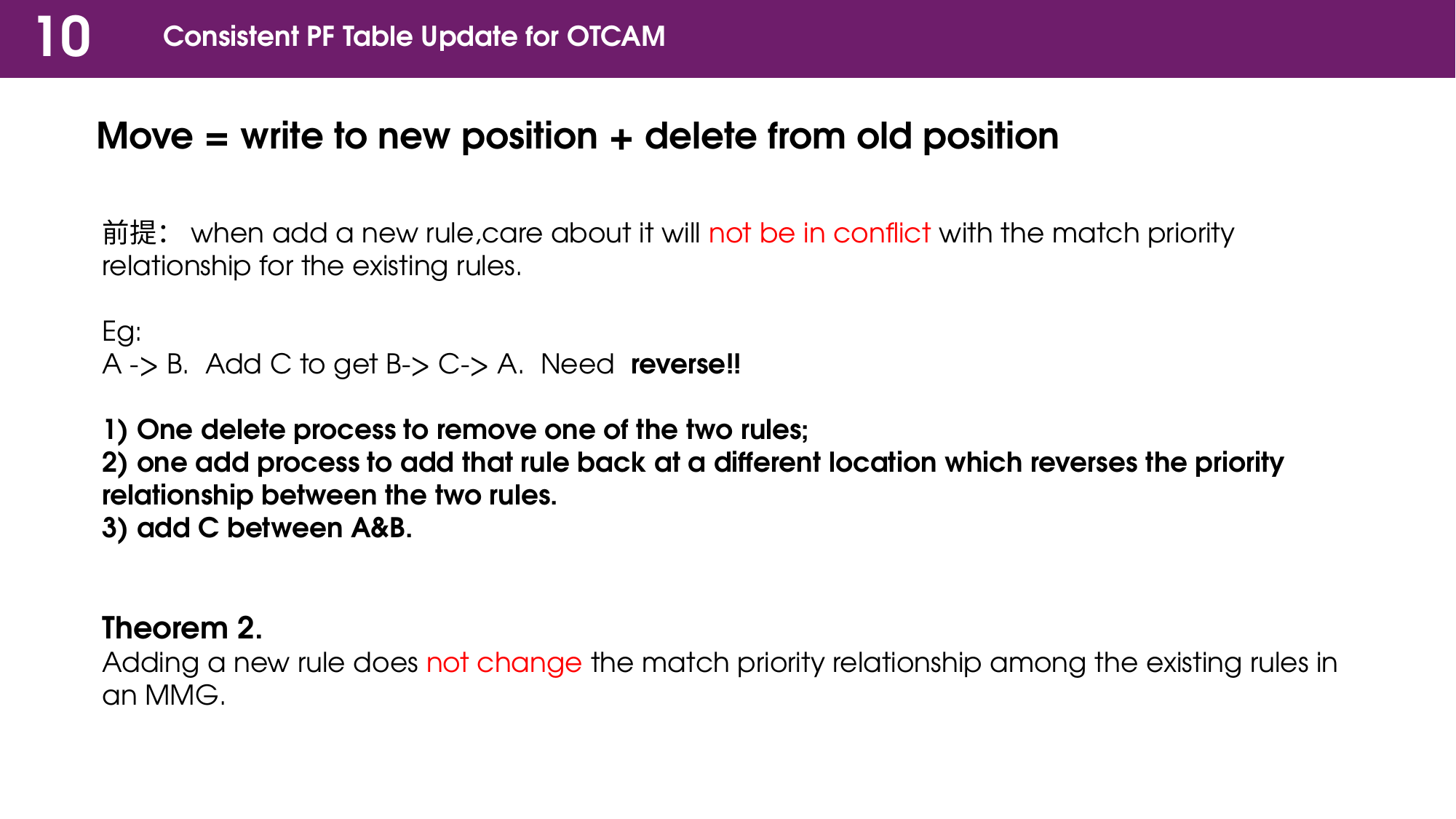

10
Consistent PF Table Update for OTCAM
Move = write to new position + delete from old position
前提：when add a new rule,care about it will not be in conflict with the match priority relationship for the existing rules.

Eg:
A -> B.  Add C to get B-> C-> A.  Need  reverse!!

1) One delete process to remove one of the two rules;
2) one add process to add that rule back at a different location which reverses the priority relationship between the two rules.
3) add C between A&B.

Theorem 2.
Adding a new rule does not change the match priority relationship among the existing rules in an MMG.